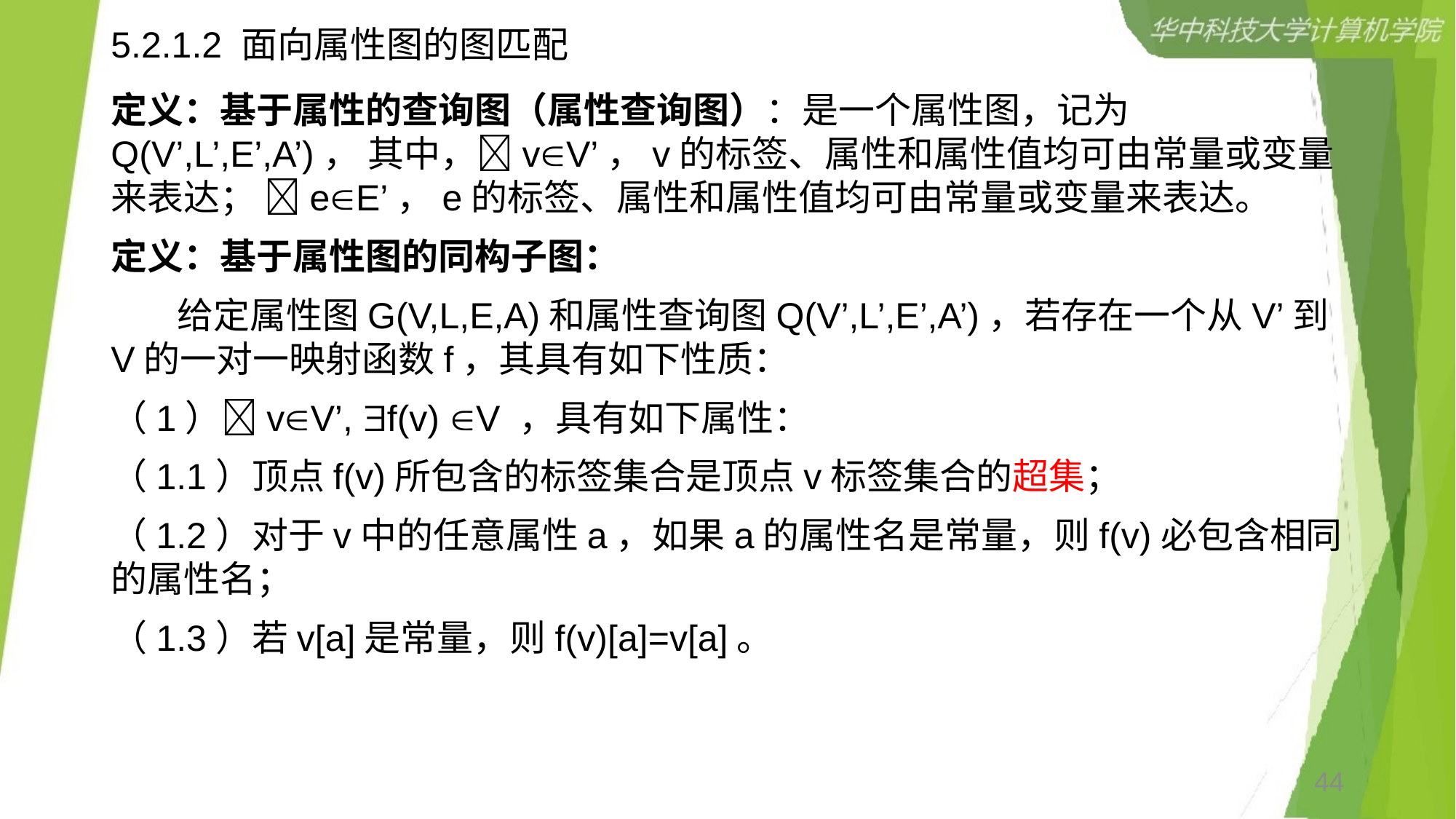

# 5.2.1.2 面向属性图的图匹配
定义：基于属性的查询图（属性查询图）：是一个属性图，记为Q(V’,L’,E’,A’)， 其中，∀v∈V’，v的标签、属性和属性值均可由常量或变量来表达； ∀e∈E’，e的标签、属性和属性值均可由常量或变量来表达。
定义：基于属性图的同构子图：
       给定属性图G(V,L,E,A)和属性查询图Q(V’,L’,E’,A’)，若存在一个从V’到V的一对一映射函数f，其具有如下性质：
（1）∀v∈V’, ∃f(v) ∈V ，具有如下属性：
（1.1）顶点f(v)所包含的标签集合是顶点v标签集合的超集；
（1.2）对于v中的任意属性a，如果a的属性名是常量，则f(v)必包含相同的属性名；
（1.3）若v[a]是常量，则f(v)[a]=v[a]。
44